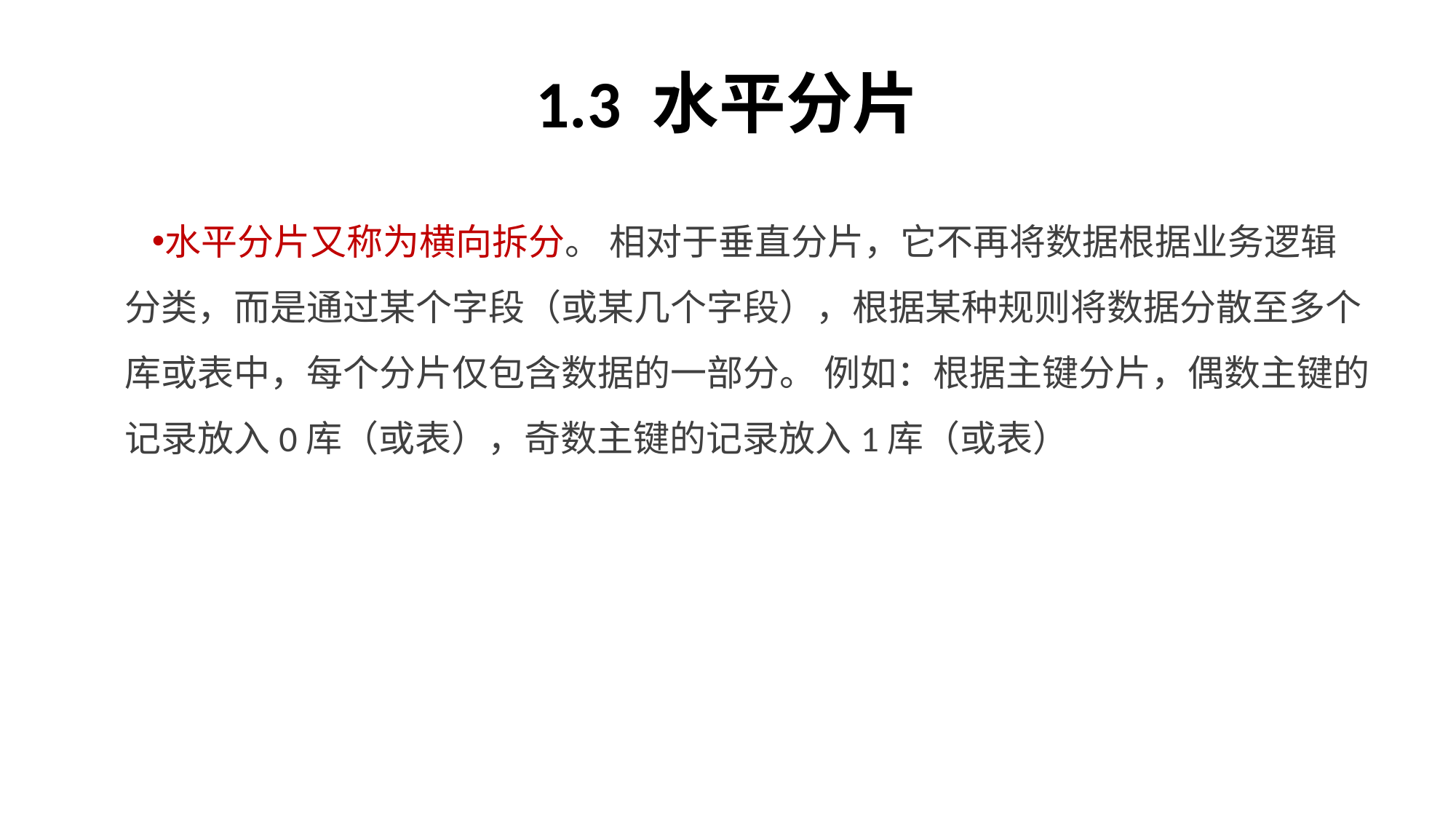

# 1.3 水平分片
水平分片又称为横向拆分。 相对于垂直分片，它不再将数据根据业务逻辑分类，而是通过某个字段（或某几个字段），根据某种规则将数据分散至多个库或表中，每个分片仅包含数据的一部分。 例如：根据主键分片，偶数主键的记录放入0库（或表），奇数主键的记录放入1库（或表）